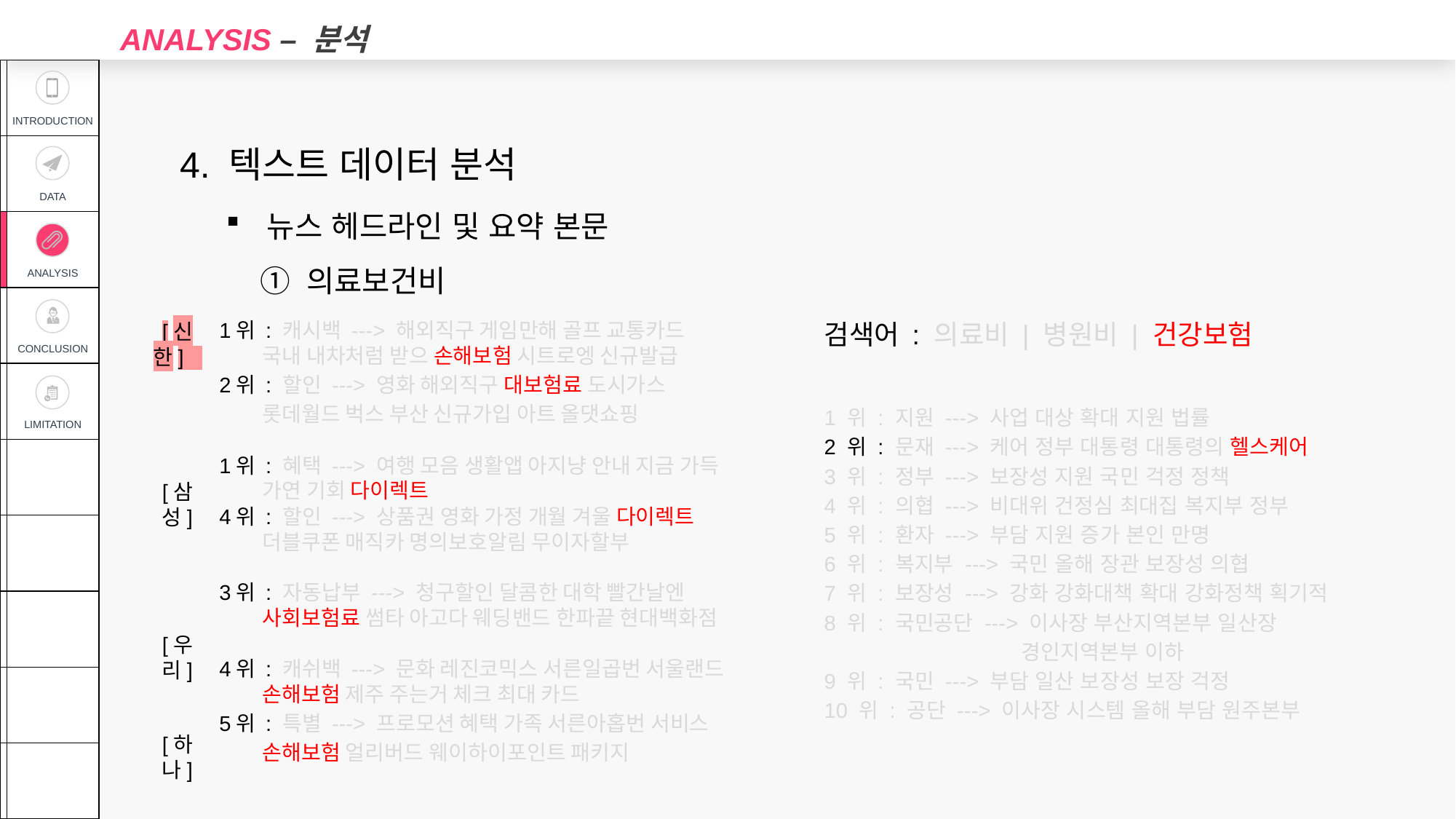

ANALYSIS – 분석
|  | INTRODUCTION |
| --- | --- |
|  | DATA |
|  | ANALYSIS |
|  | CONCLUSION |
|  | LIMITATION |
|  |  |
|  |  |
|  |  |
|  |  |
|  |  |

4. 텍스트 데이터 분석

뉴스 헤드라인 및 요약 본문
    ① 의료보건비

1위 : 캐시백 ---> 해외직구 게임만해 골프 교통카드
        국내 내차처럼 받으 손해보험 시트로엥 신규발급
2위 : 할인 ---> 영화 해외직구 대보험료 도시가스
        롯데월드 벅스 부산 신규가입 아트 올댓쇼핑

1위 : 혜택 ---> 여행 모음 생활앱 아지냥 안내 지금 가득
        가연 기회 다이렉트
4위 : 할인 ---> 상품권 영화 가정 개월 겨울 다이렉트
        더블쿠폰 매직카 명의보호알림 무이자할부

3위 : 자동납부 ---> 청구할인 달콤한 대학 빨간날엔
        사회보험료 썸타 아고다 웨딩밴드 한파끝 현대백화점

4위 : 캐쉬백 ---> 문화 레진코믹스 서른일곱번 서울랜드
        손해보험 제주 주는거 체크 최대 카드
5위 : 특별 ---> 프로모션 혜택 가족 서른아홉번 서비스
        손해보험 얼리버드 웨이하이포인트 패키지

검색어 : 의료비 | 병원비 | 건강보험

1 위 : 지원 ---> 사업 대상 확대 지원 법률
2 위 : 문재 ---> 케어 정부 대통령 대통령의 헬스케어
3 위 : 정부 ---> 보장성 지원 국민 걱정 정책
4 위 : 의협 ---> 비대위 건정심 최대집 복지부 정부
5 위 : 환자 ---> 부담 지원 증가 본인 만명
6 위 : 복지부 ---> 국민 올해 장관 보장성 의협
7 위 : 보장성 ---> 강화 강화대책 확대 강화정책 획기적
8 위 : 국민공단 ---> 이사장 부산지역본부 일산장
                                경인지역본부 이하
9 위 : 국민 ---> 부담 일산 보장성 보장 걱정
10 위 : 공단 ---> 이사장 시스템 올해 부담 원주본부

[신한]

[삼성]

[우리]

[하나]